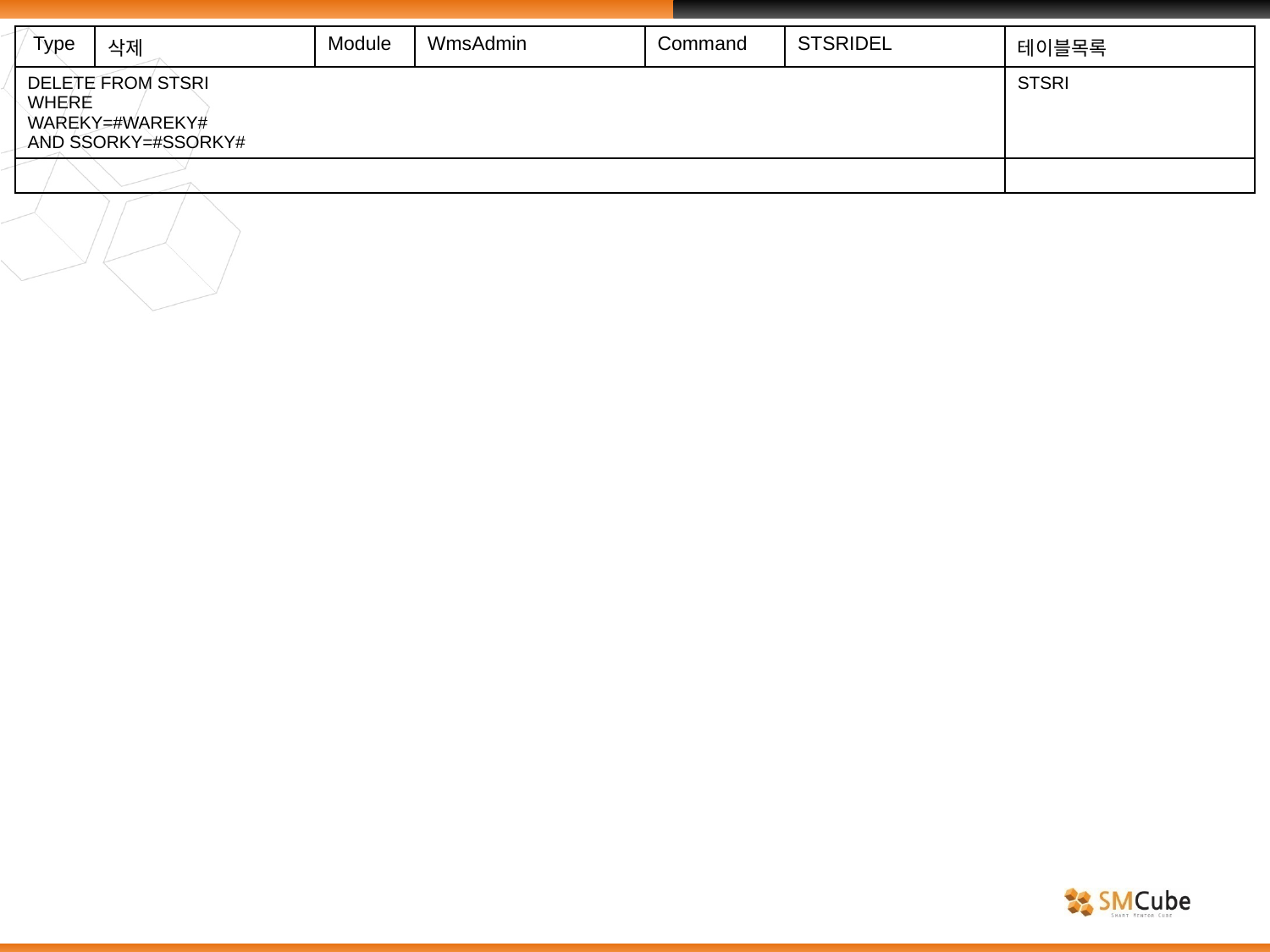

| Type | 삭제 | Module | WmsAdmin | Command | STSRIDEL | 테이블목록 |
| --- | --- | --- | --- | --- | --- | --- |
| DELETE FROM STSRI WHERE WAREKY=#WAREKY# AND SSORKY=#SSORKY# |  |  |  |  |  | STSRI |
|  |  |  |  |  |  |  |